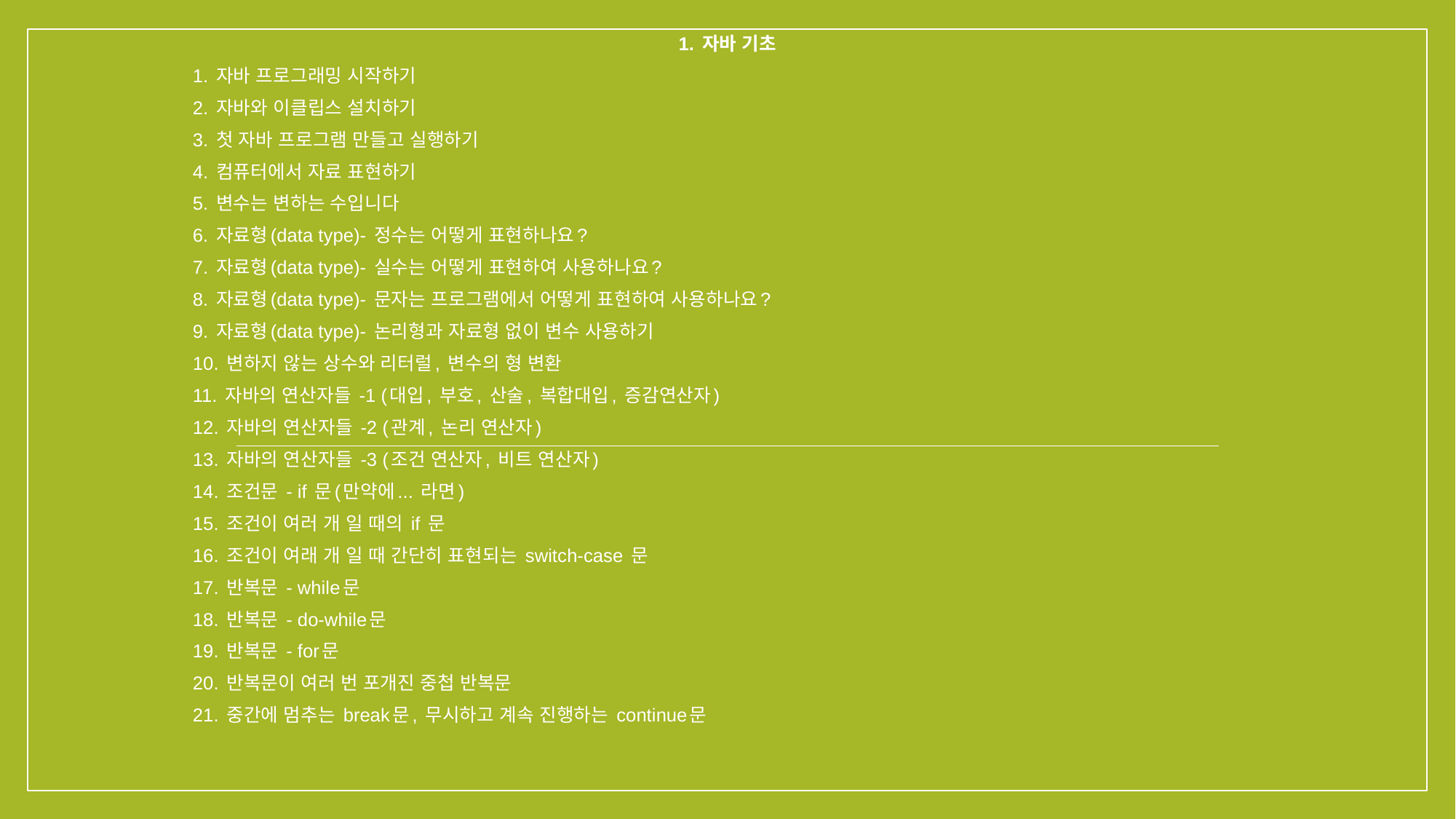

1. 자바 기초
1. 자바 프로그래밍 시작하기
2. 자바와 이클립스 설치하기
3. 첫 자바 프로그램 만들고 실행하기
4. 컴퓨터에서 자료 표현하기
5. 변수는 변하는 수입니다
6. 자료형(data type)- 정수는 어떻게 표현하나요?
7. 자료형(data type)- 실수는 어떻게 표현하여 사용하나요?
8. 자료형(data type)- 문자는 프로그램에서 어떻게 표현하여 사용하나요?
9. 자료형(data type)- 논리형과 자료형 없이 변수 사용하기
10. 변하지 않는 상수와 리터럴, 변수의 형 변환
11. 자바의 연산자들 -1 (대입, 부호, 산술, 복합대입, 증감연산자)
12. 자바의 연산자들 -2 (관계, 논리 연산자)
13. 자바의 연산자들 -3 (조건 연산자, 비트 연산자)
14. 조건문 - if 문(만약에... 라면)
15. 조건이 여러 개 일 때의 if 문
16. 조건이 여래 개 일 때 간단히 표현되는 switch-case 문
17. 반복문 - while문
18. 반복문 - do-while문
19. 반복문 - for문
20. 반복문이 여러 번 포개진 중첩 반복문
21. 중간에 멈추는 break문, 무시하고 계속 진행하는 continue문